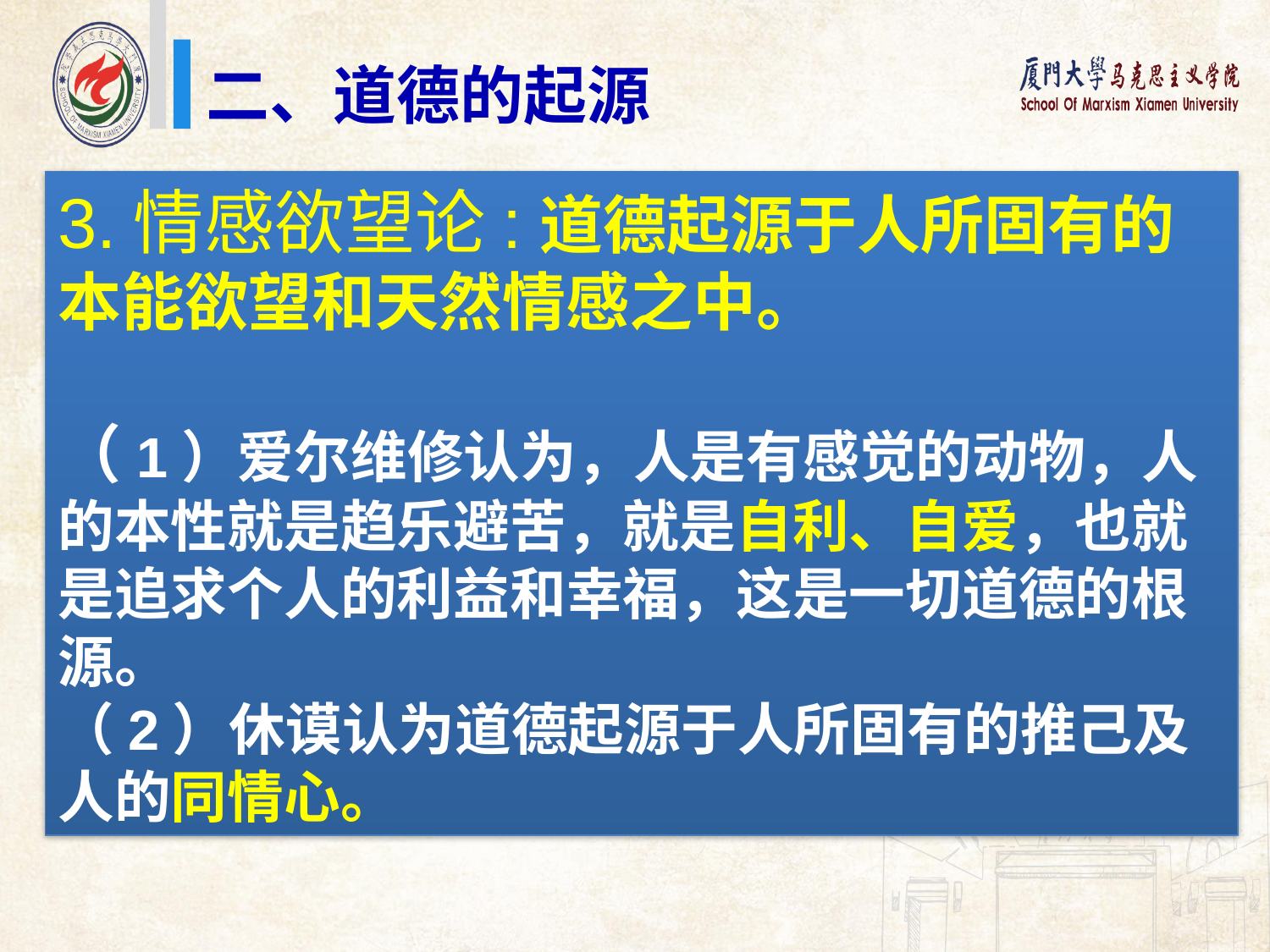

二、道德的起源
3.情感欲望论:道德起源于人所固有的本能欲望和天然情感之中。

（1）爱尔维修认为，人是有感觉的动物，人的本性就是趋乐避苦，就是自利、自爱，也就是追求个人的利益和幸福，这是一切道德的根源。
（2）休谟认为道德起源于人所固有的推己及人的同情心。